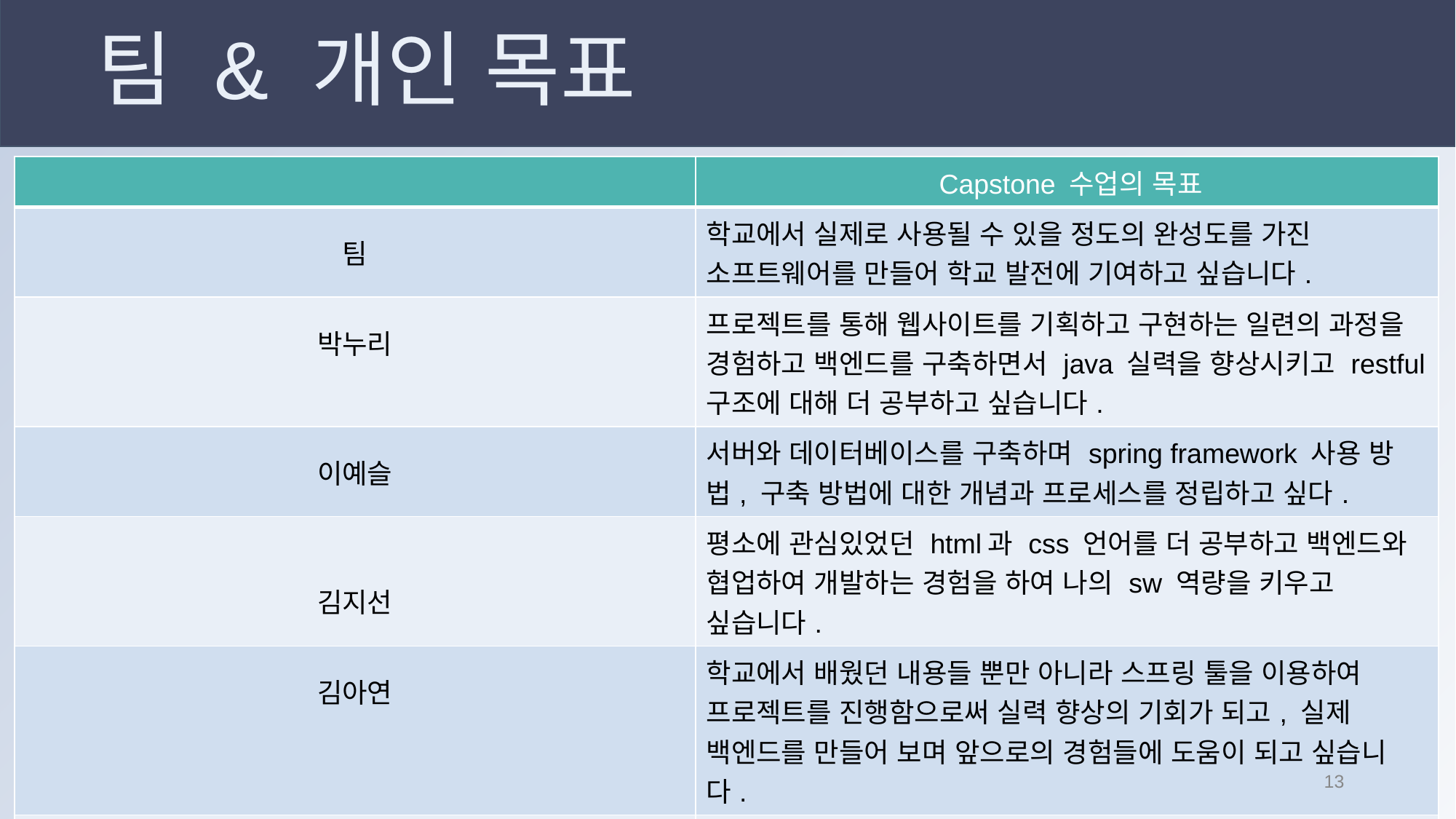

# 팀 & 개인 목표

|  | Capstone 수업의 목표 |
| --- | --- |
| 팀 | 학교에서 실제로 사용될 수 있을 정도의 완성도를 가진 소프트웨어를 만들어 학교 발전에 기여하고 싶습니다. |
| 박누리 | 프로젝트를 통해 웹사이트를 기획하고 구현하는 일련의 과정을 경험하고 백엔드를 구축하면서 java 실력을 향상시키고 restful 구조에 대해 더 공부하고 싶습니다. |
| 이예슬 | 서버와 데이터베이스를 구축하며 spring framework 사용 방법, 구축 방법에 대한 개념과 프로세스를 정립하고 싶다. |
| 김지선 | 평소에 관심있었던 html과 css 언어를 더 공부하고 백엔드와 협업하여 개발하는 경험을 하여 나의 sw 역량을 키우고 싶습니다. |
| 김아연 | 학교에서 배웠던 내용들 뿐만 아니라 스프링 툴을 이용하여 프로젝트를 진행함으로써 실력 향상의 기회가 되고, 실제 백엔드를 만들어 보며 앞으로의 경험들에 도움이 되고 싶습니다. |
| 최다빈 | 실무와 비슷한 프로젝트를 통하여 팀 프로젝트 진행 과정을 배우고 웹 프로그래밍을 포함한 전반적인 프론트엔드 코딩 실력과 팀워크를 향상시키고 싶습니다. |
13